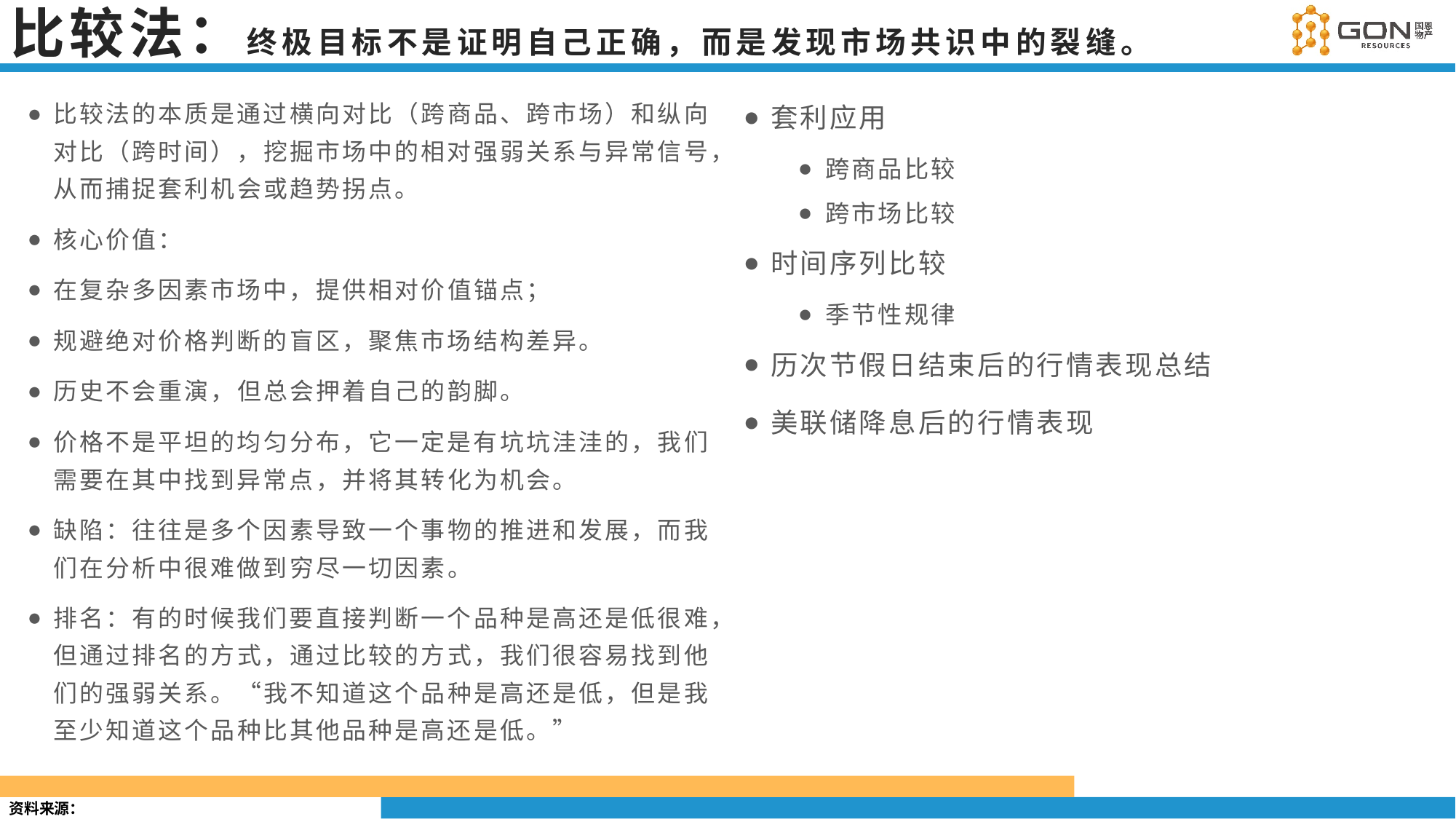

# 比较法：终极目标不是证明自己正确，而是发现市场共识中的裂缝。
比较法的本质是通过横向对比（跨商品、跨市场）和纵向对比（跨时间），挖掘市场中的相对强弱关系与异常信号，从而捕捉套利机会或趋势拐点。
核心价值：
在复杂多因素市场中，提供相对价值锚点；
规避绝对价格判断的盲区，聚焦市场结构差异。
历史不会重演，但总会押着自己的韵脚。
价格不是平坦的均匀分布，它一定是有坑坑洼洼的，我们需要在其中找到异常点，并将其转化为机会。
缺陷：往往是多个因素导致一个事物的推进和发展，而我们在分析中很难做到穷尽一切因素。
排名：有的时候我们要直接判断一个品种是高还是低很难，但通过排名的方式，通过比较的方式，我们很容易找到他们的强弱关系。“我不知道这个品种是高还是低，但是我至少知道这个品种比其他品种是高还是低。”
套利应用
跨商品比较
跨市场比较
时间序列比较
季节性规律
历次节假日结束后的行情表现总结
美联储降息后的行情表现